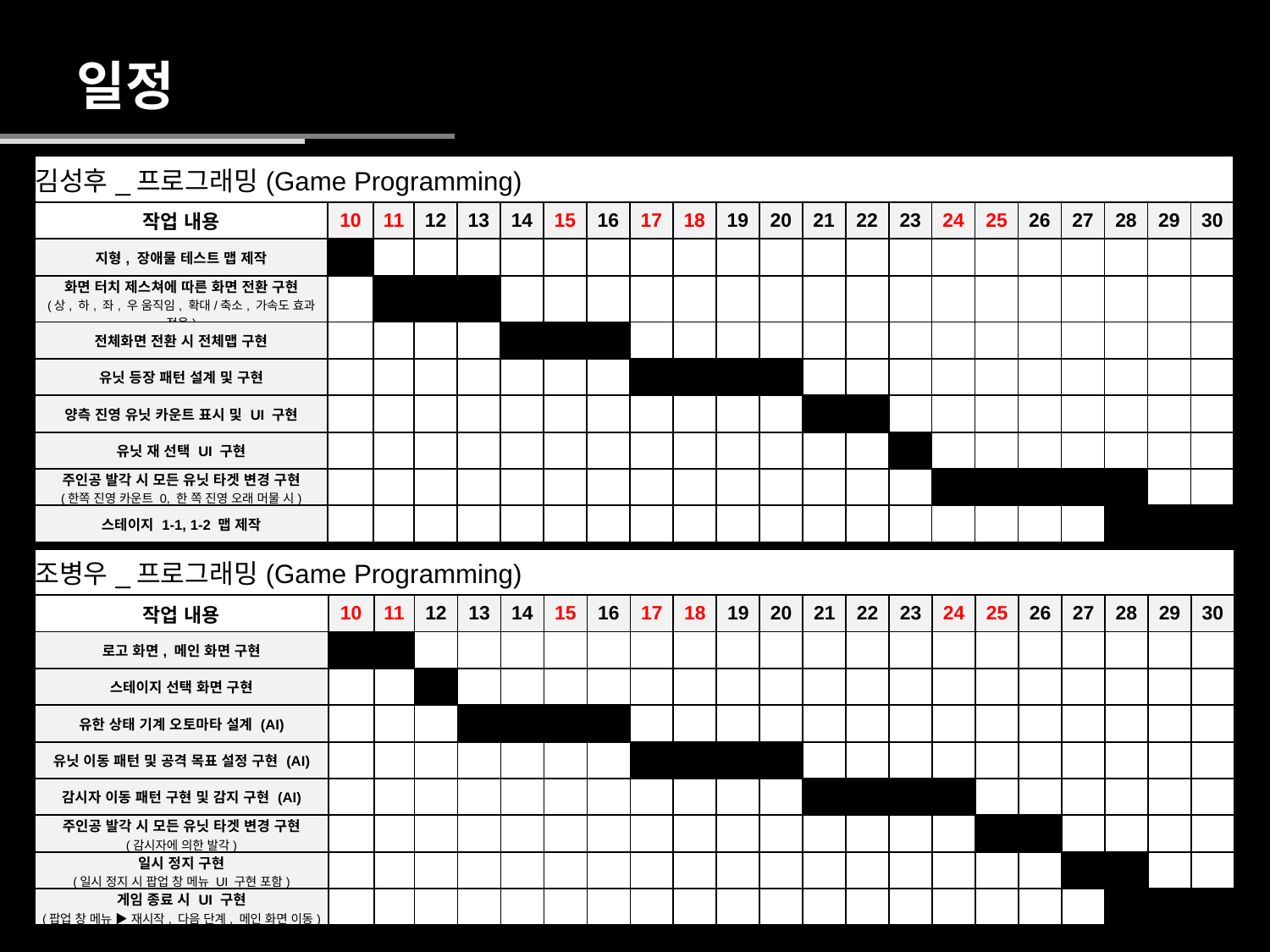

일정
| 김성후\_프로그래밍(Game Programming) |  |  |  |  |  |  |  |  |  |  |  |  |  |  |  |  |  |  |  |  |  |
| --- | --- | --- | --- | --- | --- | --- | --- | --- | --- | --- | --- | --- | --- | --- | --- | --- | --- | --- | --- | --- | --- |
| 작업 내용 | 10 | 11 | 12 | 13 | 14 | 15 | 16 | 17 | 18 | 19 | 20 | 21 | 22 | 23 | 24 | 25 | 26 | 27 | 28 | 29 | 30 |
| 지형, 장애물 테스트 맵 제작 |  |  |  |  |  |  |  |  |  |  |  |  |  |  |  |  |  |  |  |  |  |
| 화면 터치 제스쳐에 따른 화면 전환 구현 (상, 하, 좌, 우 움직임, 확대/축소, 가속도 효과 적용) |  |  |  |  |  |  |  |  |  |  |  |  |  |  |  |  |  |  |  |  |  |
| 전체화면 전환 시 전체맵 구현 |  |  |  |  |  |  |  |  |  |  |  |  |  |  |  |  |  |  |  |  |  |
| 유닛 등장 패턴 설계 및 구현 |  |  |  |  |  |  |  |  |  |  |  |  |  |  |  |  |  |  |  |  |  |
| 양측 진영 유닛 카운트 표시 및 UI 구현 |  |  |  |  |  |  |  |  |  |  |  |  |  |  |  |  |  |  |  |  |  |
| 유닛 재 선택 UI 구현 |  |  |  |  |  |  |  |  |  |  |  |  |  |  |  |  |  |  |  |  |  |
| 주인공 발각 시 모든 유닛 타겟 변경 구현 (한쪽 진영 카운트 0, 한 쪽 진영 오래 머물 시) |  |  |  |  |  |  |  |  |  |  |  |  |  |  |  |  |  |  |  |  |  |
| 스테이지 1-1, 1-2 맵 제작 |  |  |  |  |  |  |  |  |  |  |  |  |  |  |  |  |  |  |  |  |  |
| 조병우\_프로그래밍(Game Programming) |  |  |  |  |  |  |  |  |  |  |  |  |  |  |  |  |  |  |  |  |  |
| --- | --- | --- | --- | --- | --- | --- | --- | --- | --- | --- | --- | --- | --- | --- | --- | --- | --- | --- | --- | --- | --- |
| 작업 내용 | 10 | 11 | 12 | 13 | 14 | 15 | 16 | 17 | 18 | 19 | 20 | 21 | 22 | 23 | 24 | 25 | 26 | 27 | 28 | 29 | 30 |
| 로고 화면, 메인 화면 구현 |  |  |  |  |  |  |  |  |  |  |  |  |  |  |  |  |  |  |  |  |  |
| 스테이지 선택 화면 구현 |  |  |  |  |  |  |  |  |  |  |  |  |  |  |  |  |  |  |  |  |  |
| 유한 상태 기계 오토마타 설계 (AI) |  |  |  |  |  |  |  |  |  |  |  |  |  |  |  |  |  |  |  |  |  |
| 유닛 이동 패턴 및 공격 목표 설정 구현 (AI) |  |  |  |  |  |  |  |  |  |  |  |  |  |  |  |  |  |  |  |  |  |
| 감시자 이동 패턴 구현 및 감지 구현 (AI) |  |  |  |  |  |  |  |  |  |  |  |  |  |  |  |  |  |  |  |  |  |
| 주인공 발각 시 모든 유닛 타겟 변경 구현 (감시자에 의한 발각) |  |  |  |  |  |  |  |  |  |  |  |  |  |  |  |  |  |  |  |  |  |
| 일시 정지 구현 (일시 정지 시 팝업 창 메뉴 UI 구현 포함) |  |  |  |  |  |  |  |  |  |  |  |  |  |  |  |  |  |  |  |  |  |
| 게임 종료 시 UI 구현 (팝업 창 메뉴 ▶ 재시작, 다음 단계, 메인 화면 이동) |  |  |  |  |  |  |  |  |  |  |  |  |  |  |  |  |  |  |  |  |  |